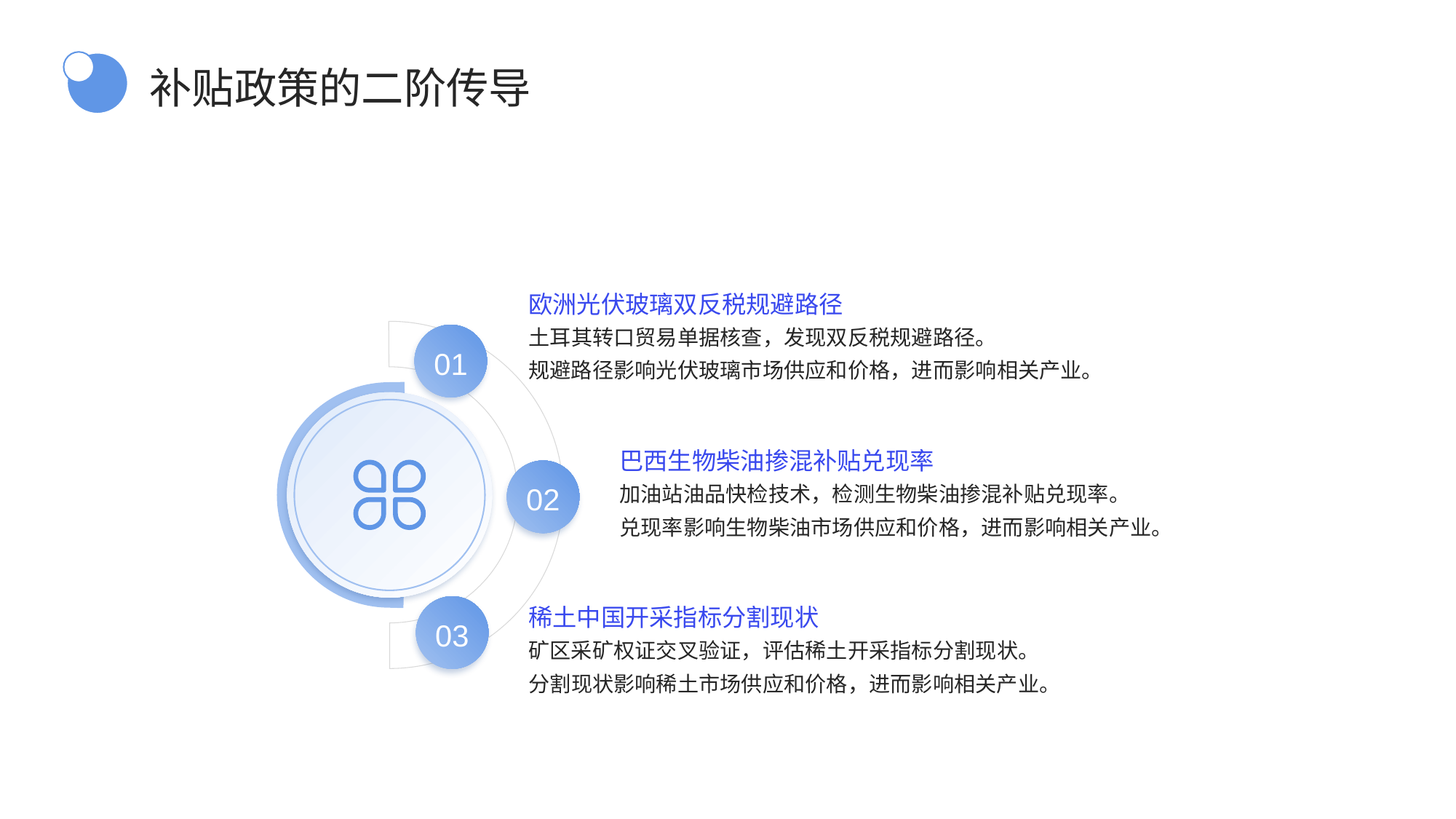

补贴政策的二阶传导
欧洲光伏玻璃双反税规避路径

土耳其转口贸易单据核查，发现双反税规避路径。
规避路径影响光伏玻璃市场供应和价格，进而影响相关产业。

01

巴西生物柴油掺混补贴兑现率

02
加油站油品快检技术，检测生物柴油掺混补贴兑现率。
兑现率影响生物柴油市场供应和价格，进而影响相关产业。
稀土中国开采指标分割现状

03
矿区采矿权证交叉验证，评估稀土开采指标分割现状。
分割现状影响稀土市场供应和价格，进而影响相关产业。